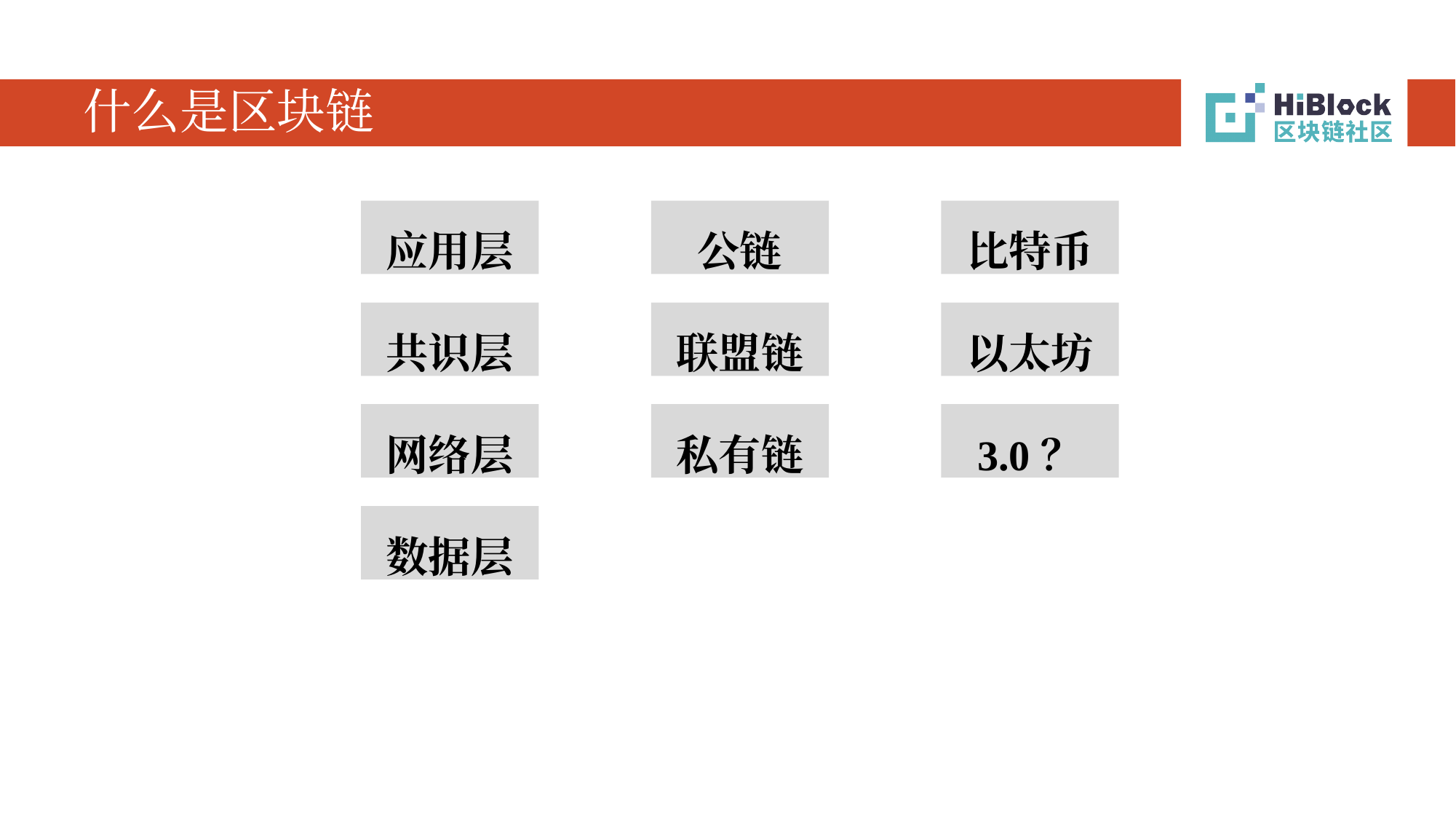

# 什么是区块链
应用层
公链
比特币
共识层
联盟链
以太坊
网络层
私有链
3.0？
数据层